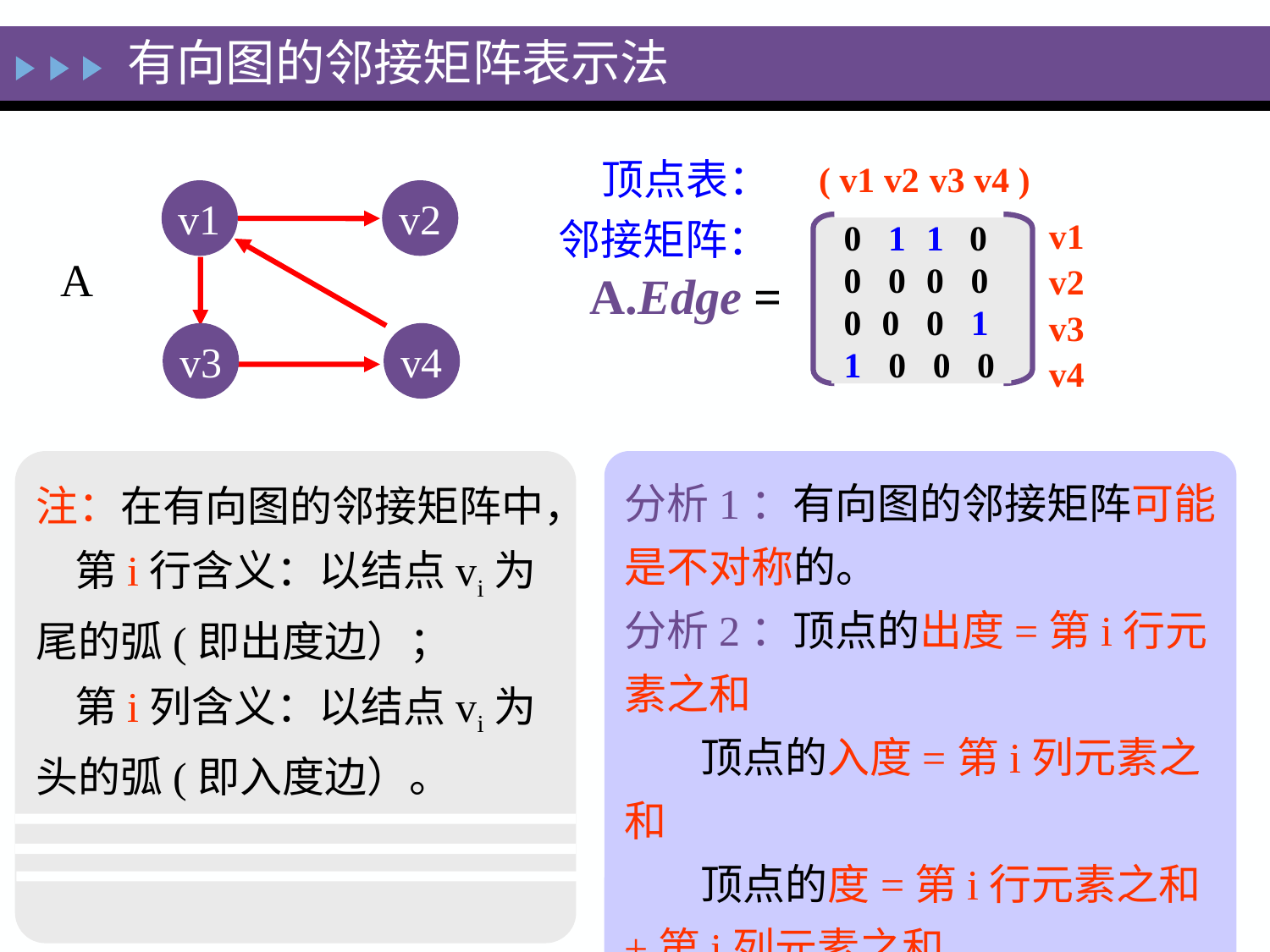

有向图的邻接矩阵表示法
顶点表：
( v1 v2  v3 v4 )
v1
v2
0   0    0     0
0   0    0   0
0    0   0   0
0   0   0   0
0   1    1     0
0   0    0   0
0    0   0   1
1   0   0   0
v1
v2
v3
v4
邻接矩阵：

0   1    1     0
0   0    0   0
0    0   0   1
1   0   0   0

A

A.Edge =
v3
v4

注：在有向图的邻接矩阵中，
   第i行含义：以结点vi为尾的弧(即出度边）；
   第i列含义：以结点vi为头的弧(即入度边）。

分析1：有向图的邻接矩阵可能是不对称的。
分析2：顶点的出度=第i行元素之和
       顶点的入度=第i列元素之和
       顶点的度=第i行元素之和+第i列元素之和